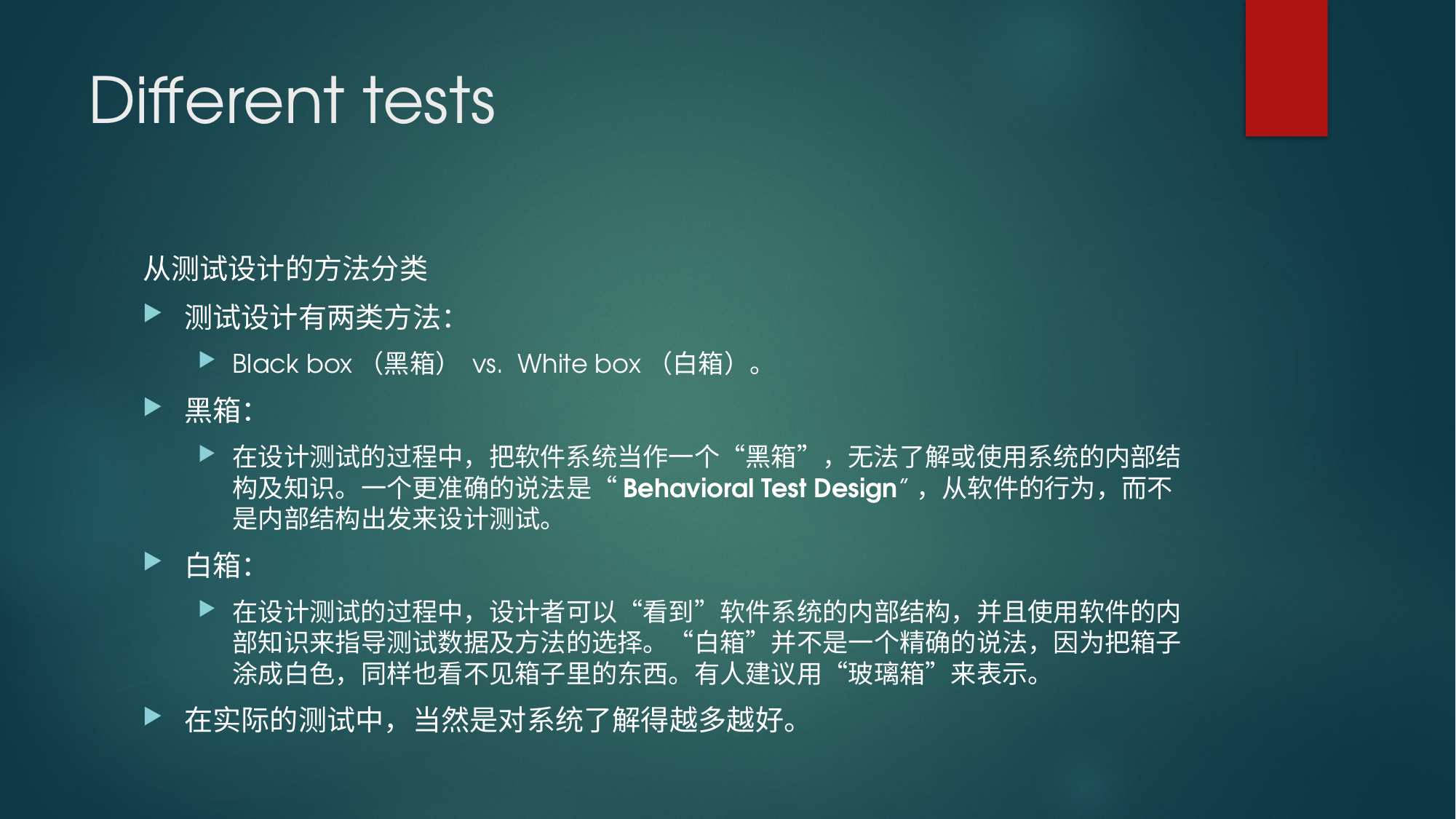

# Different tests
从测试设计的方法分类
测试设计有两类方法：
Black box（黑箱） vs.  White box（白箱）。
黑箱：
在设计测试的过程中，把软件系统当作一个“黑箱”，无法了解或使用系统的内部结构及知识。一个更准确的说法是“Behavioral Test Design”，从软件的行为，而不是内部结构出发来设计测试。
白箱：
在设计测试的过程中，设计者可以“看到”软件系统的内部结构，并且使用软件的内部知识来指导测试数据及方法的选择。“白箱”并不是一个精确的说法，因为把箱子涂成白色，同样也看不见箱子里的东西。有人建议用“玻璃箱”来表示。
在实际的测试中，当然是对系统了解得越多越好。